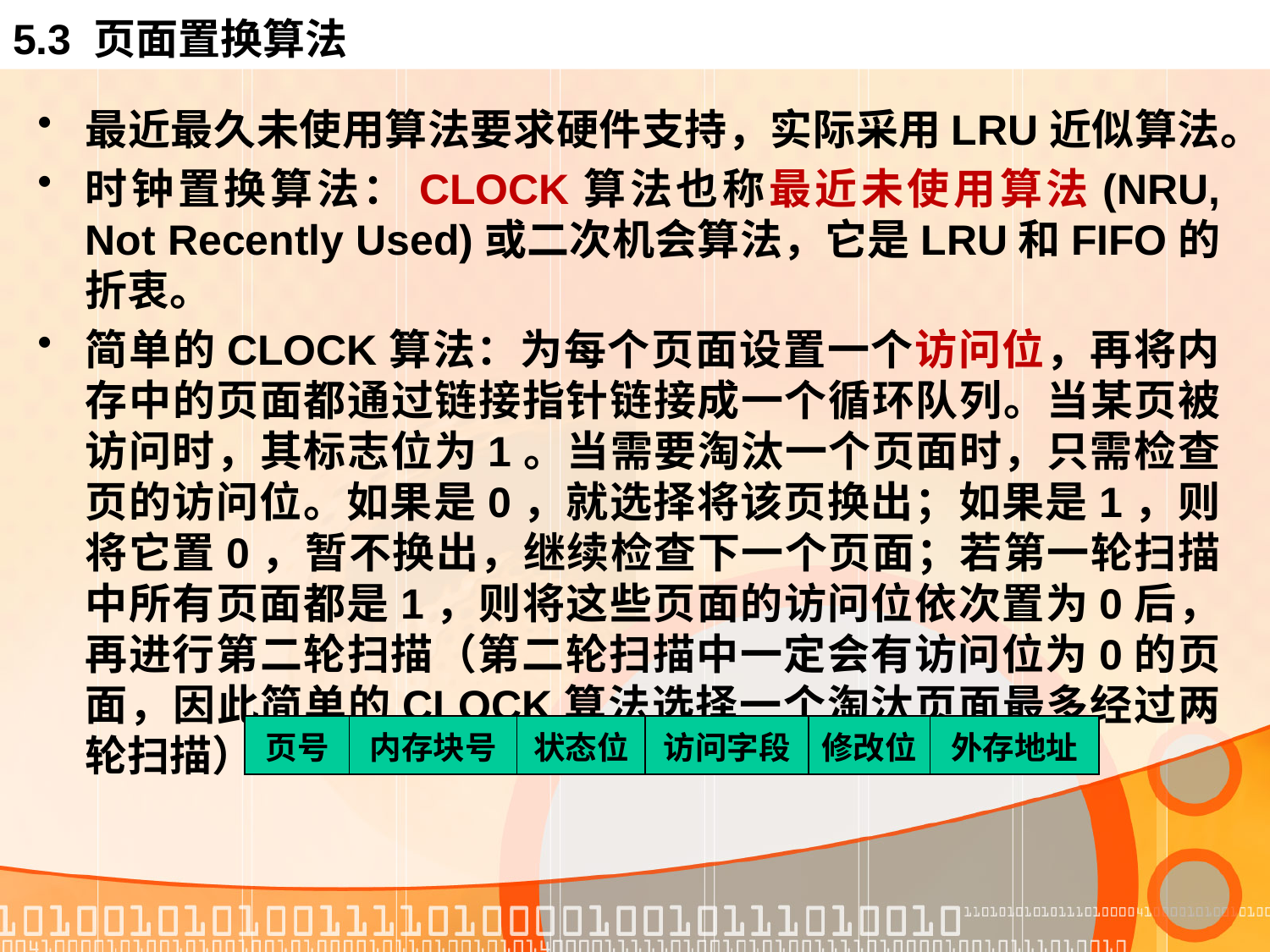

5.3 页面置换算法
最近最久未使用算法要求硬件支持，实际采用LRU近似算法。
时钟置换算法：CLOCK算法也称最近未使用算法(NRU, Not Recently Used)或二次机会算法，它是LRU和FIFO的折衷。
简单的CLOCK算法：为每个页面设置一个访问位，再将内存中的页面都通过链接指针链接成一个循环队列。当某页被访问时，其标志位为1。当需要淘汰一个页面时，只需检查页的访问位。如果是0，就选择将该页换出；如果是1，则将它置0，暂不换出，继续检查下一个页面；若第一轮扫描中所有页面都是1，则将这些页面的访问位依次置为0后，再进行第二轮扫描（第二轮扫描中一定会有访问位为0的页面，因此简单的CLOCK算法选择一个淘汰页面最多经过两轮扫描）
| 页号 | 内存块号 | 状态位 | 访问字段 | 修改位 | 外存地址 |
| --- | --- | --- | --- | --- | --- |